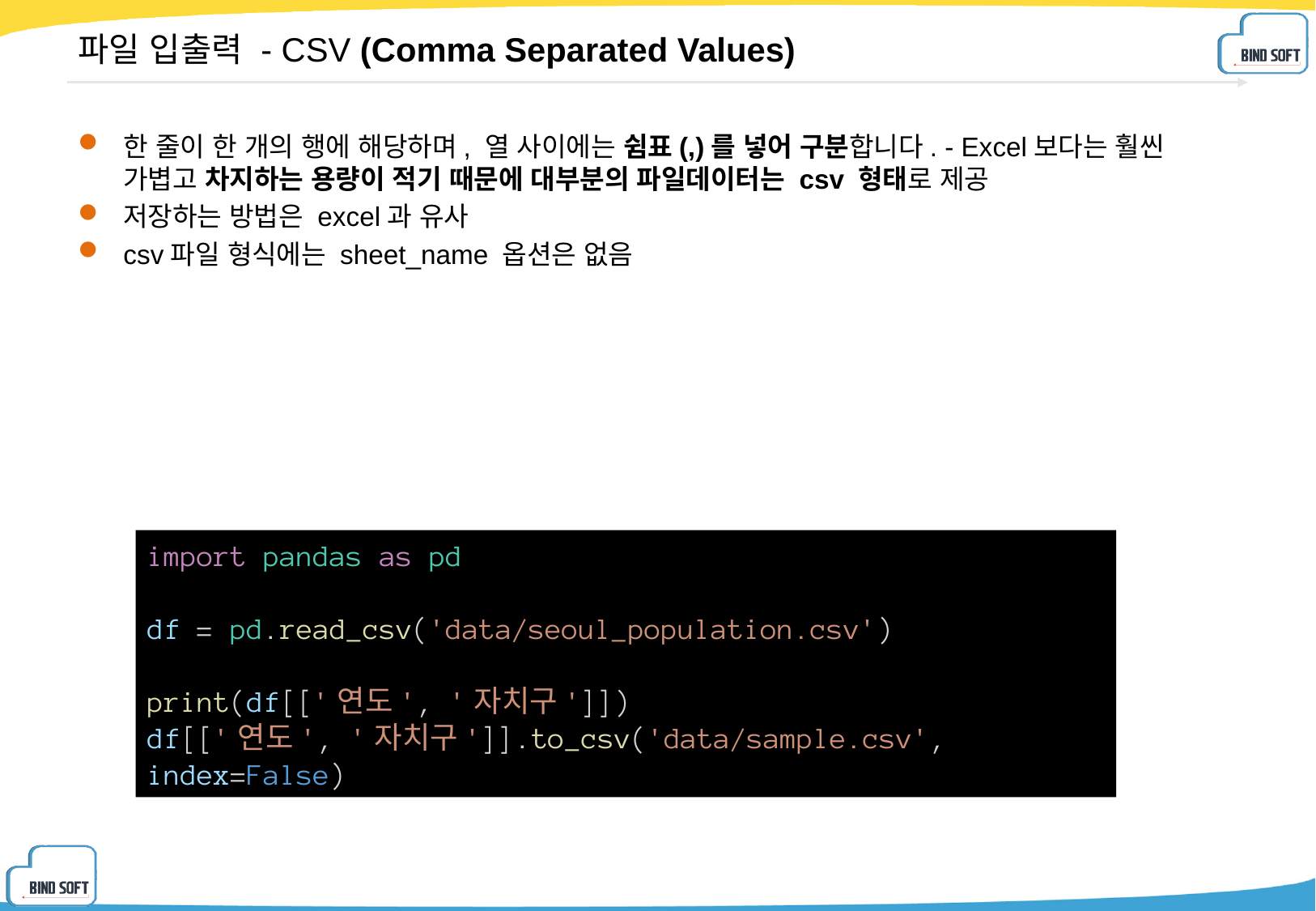

# 파일 입출력 - CSV (Comma Separated Values)
한 줄이 한 개의 행에 해당하며, 열 사이에는 쉼표(,)를 넣어 구분합니다. - Excel보다는 훨씬 가볍고 차지하는 용량이 적기 때문에 대부분의 파일데이터는 csv 형태로 제공
저장하는 방법은 excel과 유사
csv파일 형식에는 sheet_name 옵션은 없음

import pandas as pd
df = pd.read_csv('data/seoul_population.csv')
print(df[['연도', '자치구']])
df[['연도', '자치구']].to_csv('data/sample.csv', index=False)